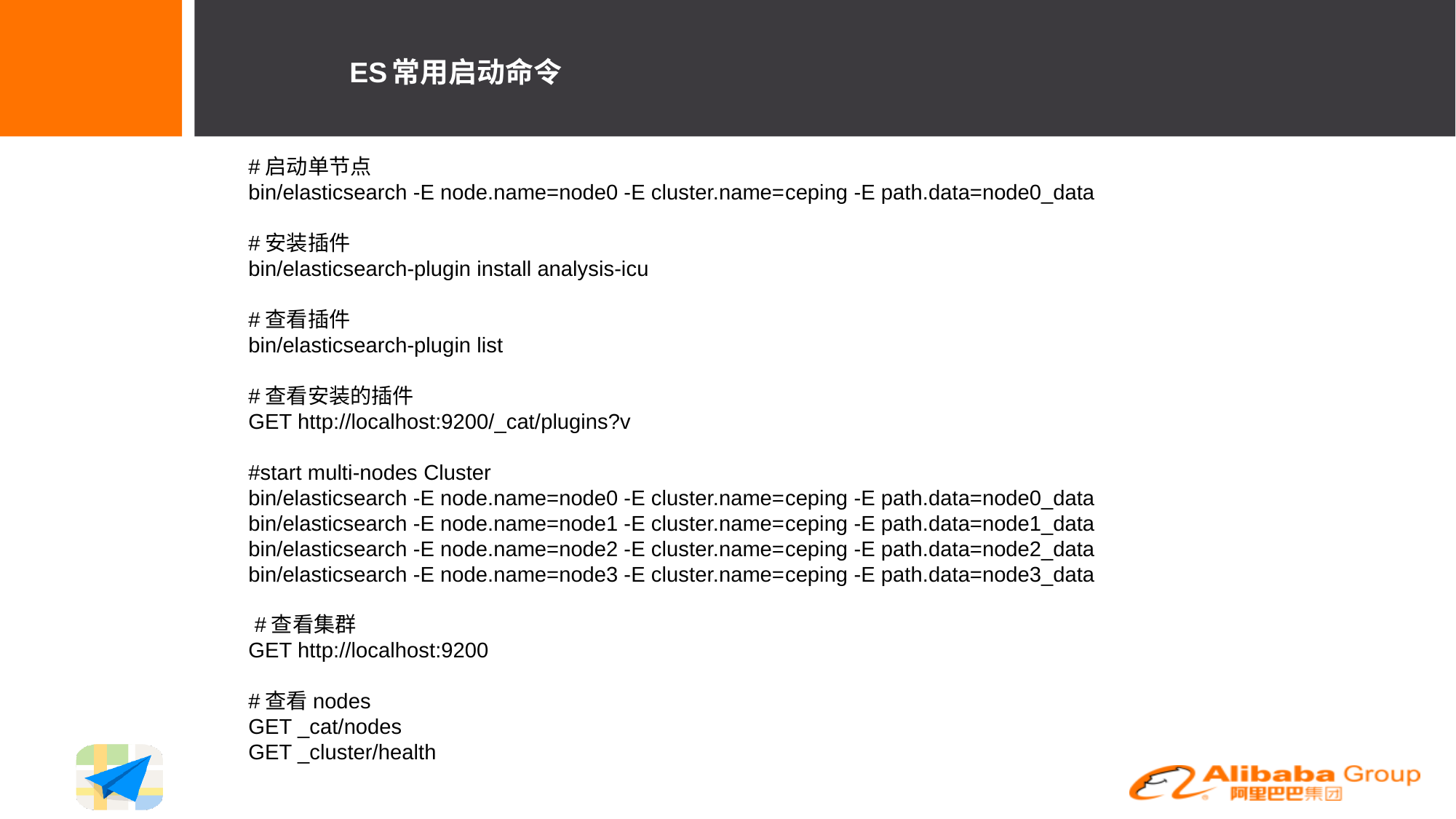

ES常用启动命令
#启动单节点
bin/elasticsearch -E node.name=node0 -E cluster.name=ceping -E path.data=node0_data

#安装插件
bin/elasticsearch-plugin install analysis-icu

#查看插件
bin/elasticsearch-plugin list

#查看安装的插件
GET http://localhost:9200/_cat/plugins?v

#start multi-nodes Cluster
bin/elasticsearch -E node.name=node0 -E cluster.name=ceping -E path.data=node0_data
bin/elasticsearch -E node.name=node1 -E cluster.name=ceping -E path.data=node1_data
bin/elasticsearch -E node.name=node2 -E cluster.name=ceping -E path.data=node2_data
bin/elasticsearch -E node.name=node3 -E cluster.name=ceping -E path.data=node3_data

 #查看集群
GET http://localhost:9200

#查看nodes
GET _cat/nodes
GET _cluster/health